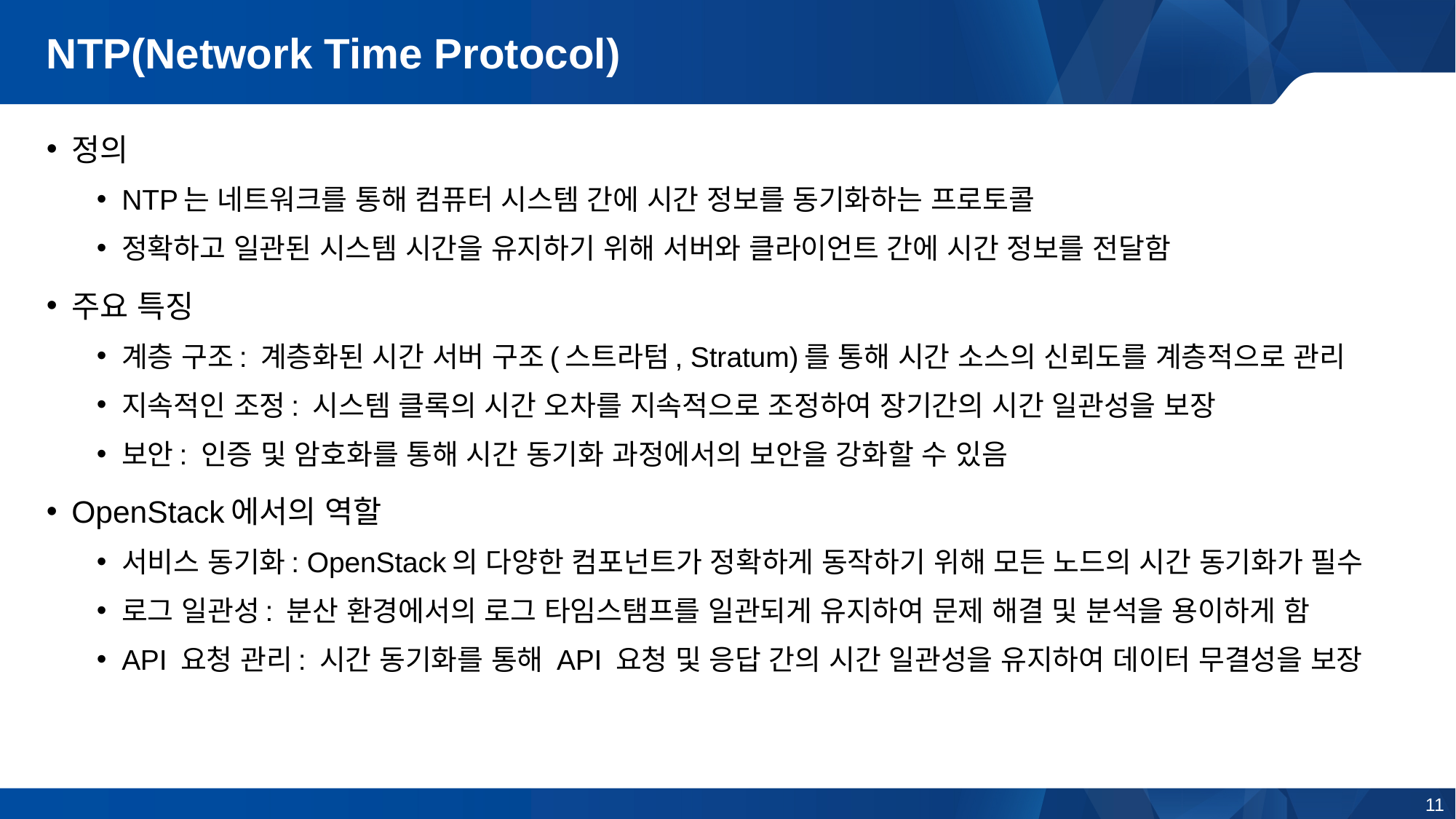

# NTP(Network Time Protocol)
정의
NTP는 네트워크를 통해 컴퓨터 시스템 간에 시간 정보를 동기화하는 프로토콜
정확하고 일관된 시스템 시간을 유지하기 위해 서버와 클라이언트 간에 시간 정보를 전달함
주요 특징
계층 구조: 계층화된 시간 서버 구조(스트라텀, Stratum)를 통해 시간 소스의 신뢰도를 계층적으로 관리
지속적인 조정: 시스템 클록의 시간 오차를 지속적으로 조정하여 장기간의 시간 일관성을 보장
보안: 인증 및 암호화를 통해 시간 동기화 과정에서의 보안을 강화할 수 있음
OpenStack에서의 역할
서비스 동기화: OpenStack의 다양한 컴포넌트가 정확하게 동작하기 위해 모든 노드의 시간 동기화가 필수
로그 일관성: 분산 환경에서의 로그 타임스탬프를 일관되게 유지하여 문제 해결 및 분석을 용이하게 함
API 요청 관리: 시간 동기화를 통해 API 요청 및 응답 간의 시간 일관성을 유지하여 데이터 무결성을 보장
11